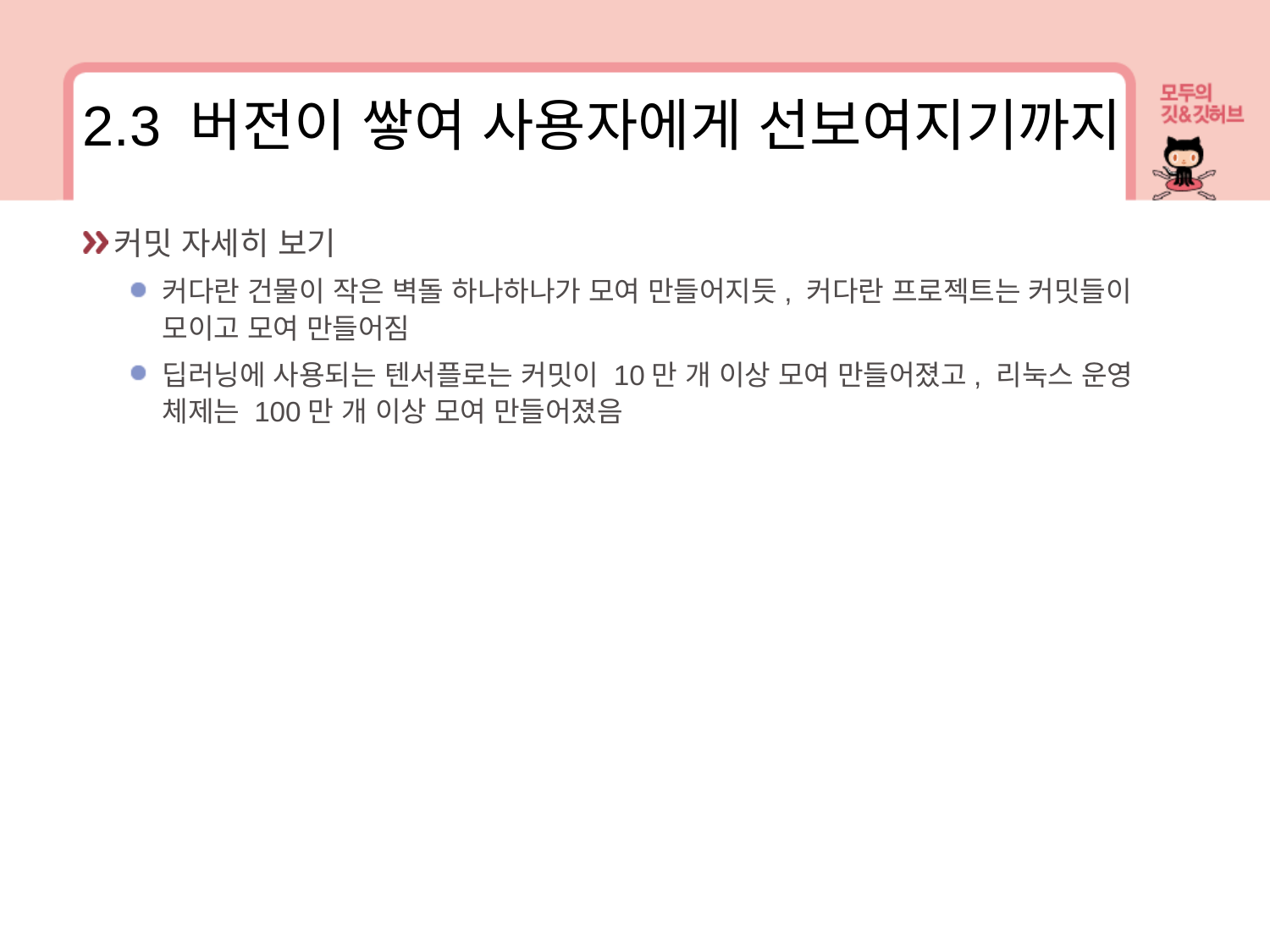

2.3 버전이 쌓여 사용자에게 선보여지기까지
커밋 자세히 보기
커다란 건물이 작은 벽돌 하나하나가 모여 만들어지듯, 커다란 프로젝트는 커밋들이 모이고 모여 만들어짐
딥러닝에 사용되는 텐서플로는 커밋이 10만 개 이상 모여 만들어졌고, 리눅스 운영 체제는 100만 개 이상 모여 만들어졌음